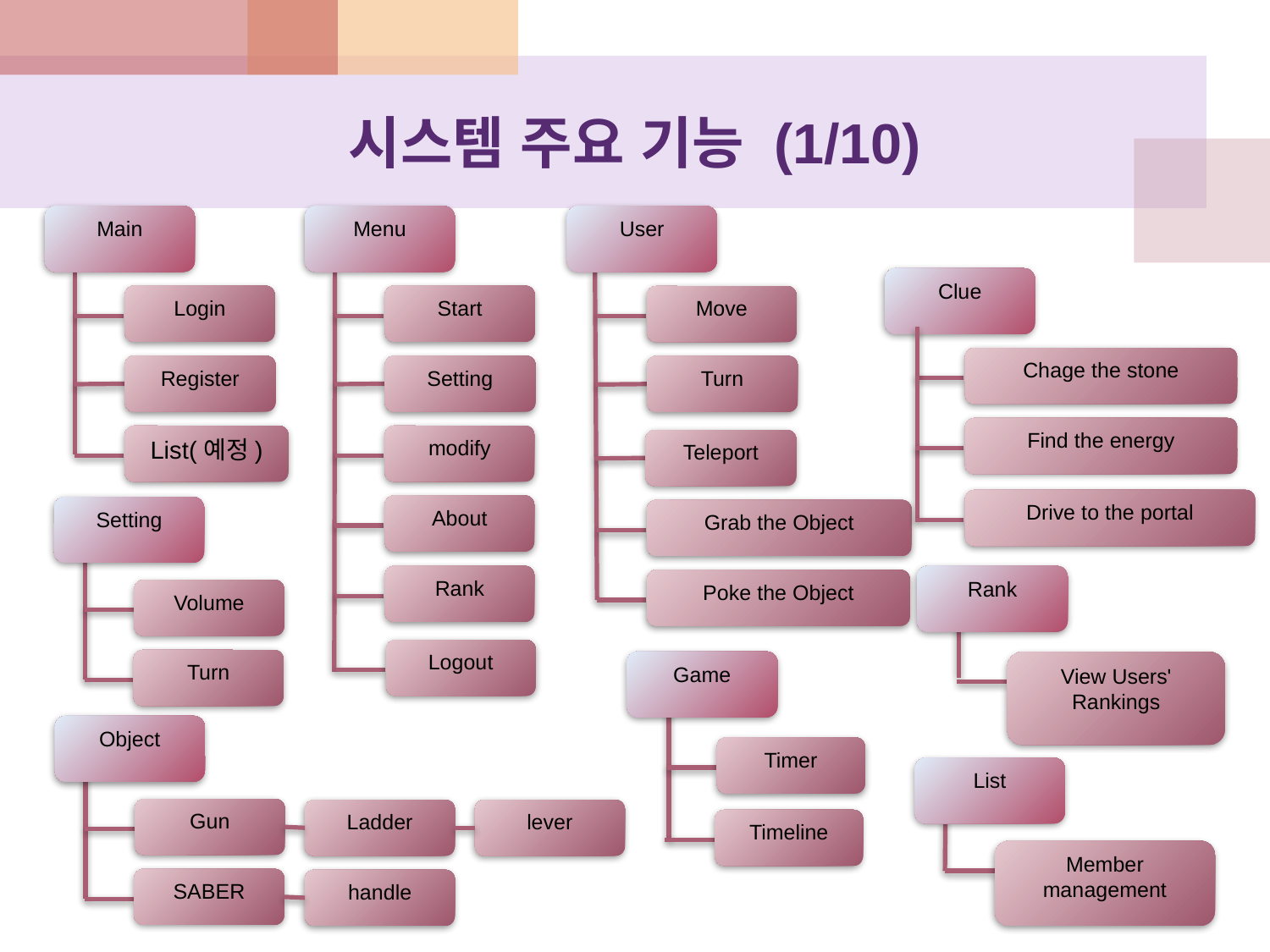

# 시스템 주요 기능 (1/10)
Main

Menu

User

Clue

Login
Start
Move
Chage the stone
Register
Setting
Turn
Find the energy
List(예정)
modify
Teleport
Drive to the portal
About
Setting

Grab the Object
Rank
Rank
Poke the Object
Volume
Logout
Turn
Game
View Users' Rankings
Object

Timer
List

Gun
Ladder
lever
Timeline
Member management
SABER
handle